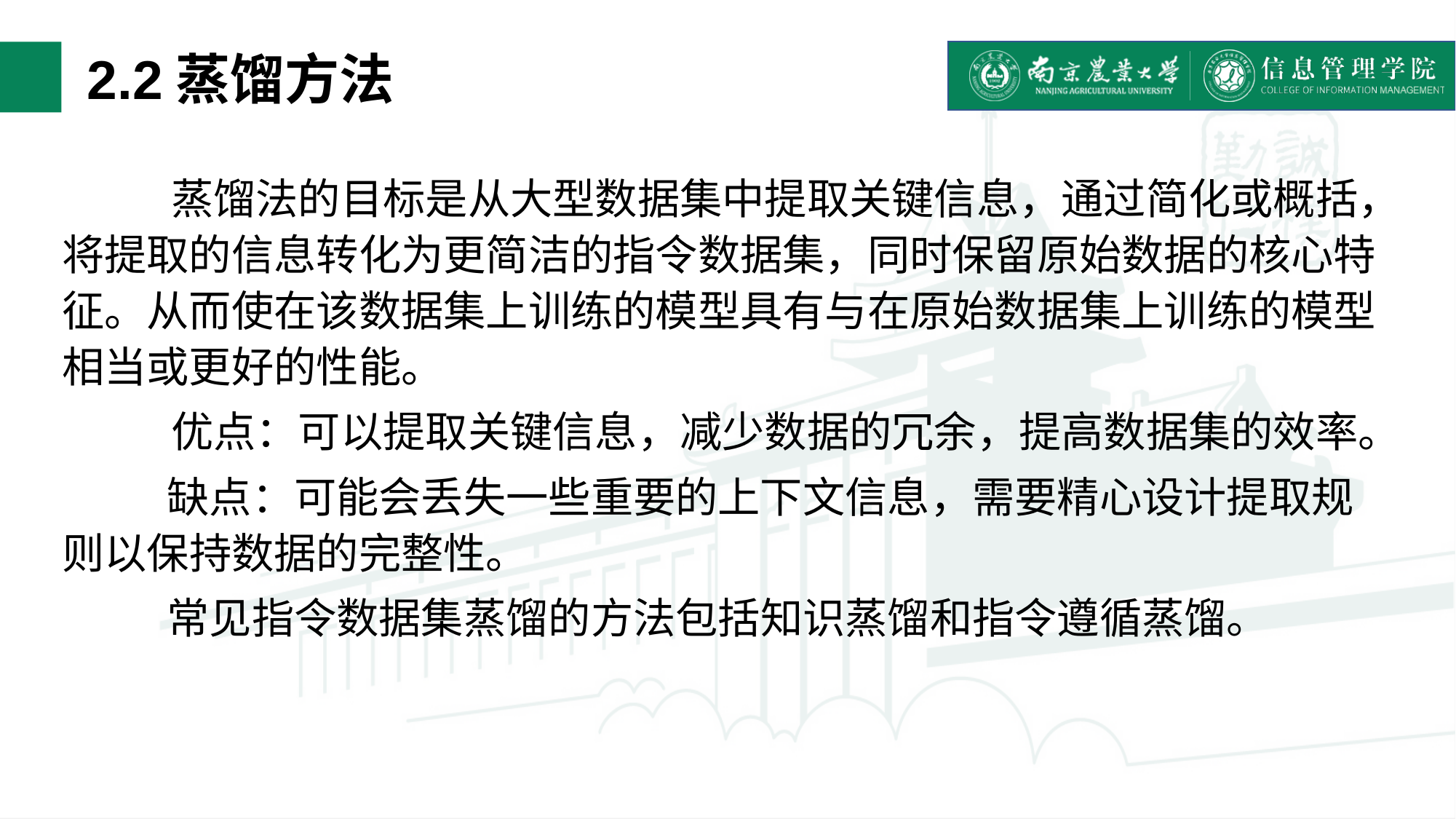

# 2.2蒸馏方法
	蒸馏法的目标是从大型数据集中提取关键信息，通过简化或概括，将提取的信息转化为更简洁的指令数据集，同时保留原始数据的核心特征。从而使在该数据集上训练的模型具有与在原始数据集上训练的模型相当或更好的性能。
	优点：可以提取关键信息，减少数据的冗余，提高数据集的效率。
          缺点：可能会丢失一些重要的上下文信息，需要精心设计提取规则以保持数据的完整性。
          常见指令数据集蒸馏的方法包括知识蒸馏和指令遵循蒸馏。